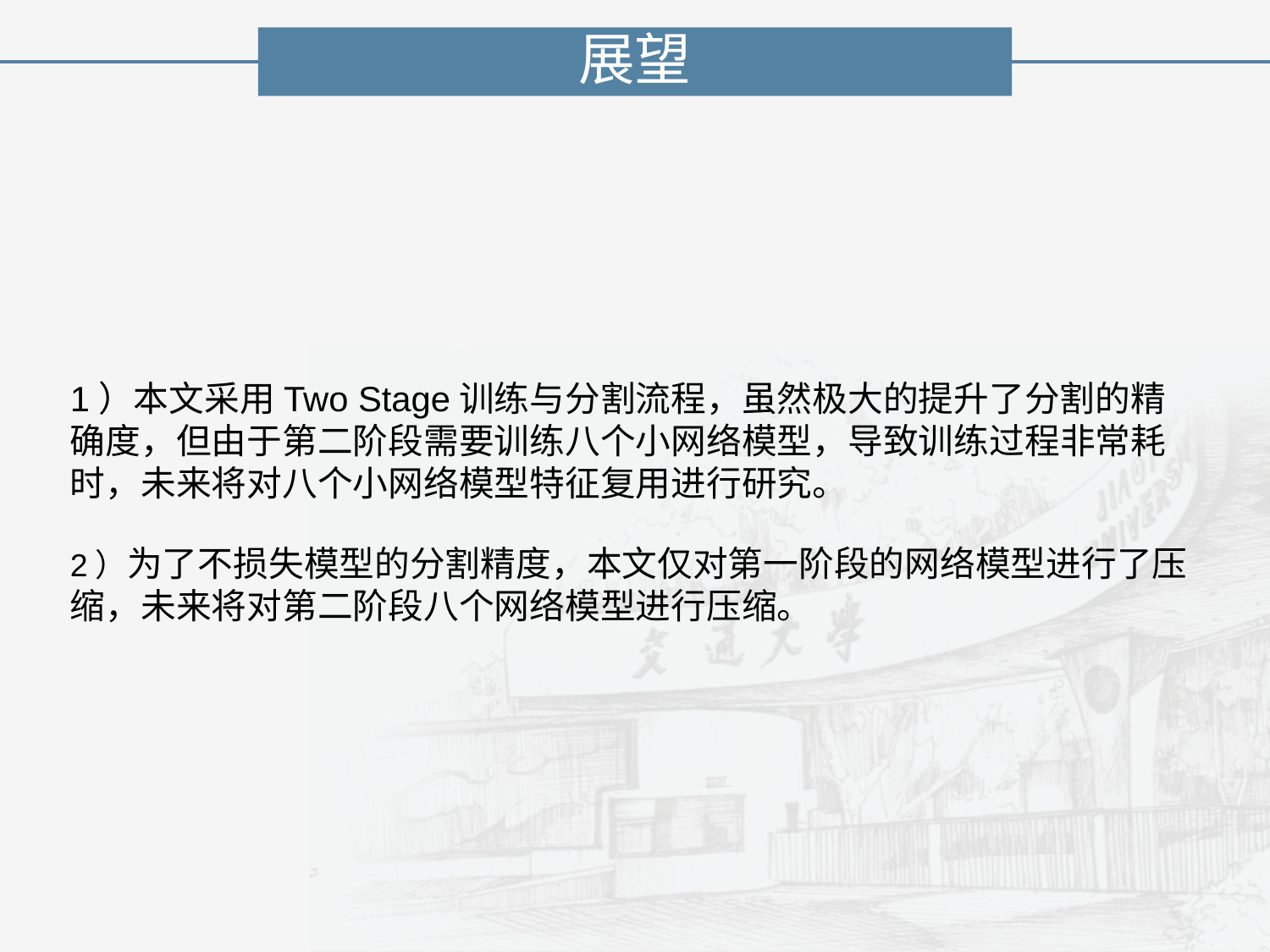

展望

1）本文采用Two Stage训练与分割流程，虽然极大的提升了分割的精确度，但由于第二阶段需要训练八个小网络模型，导致训练过程非常耗时，未来将对八个小网络模型特征复用进行研究。

2）为了不损失模型的分割精度，本文仅对第一阶段的网络模型进行了压缩，未来将对第二阶段八个网络模型进行压缩。